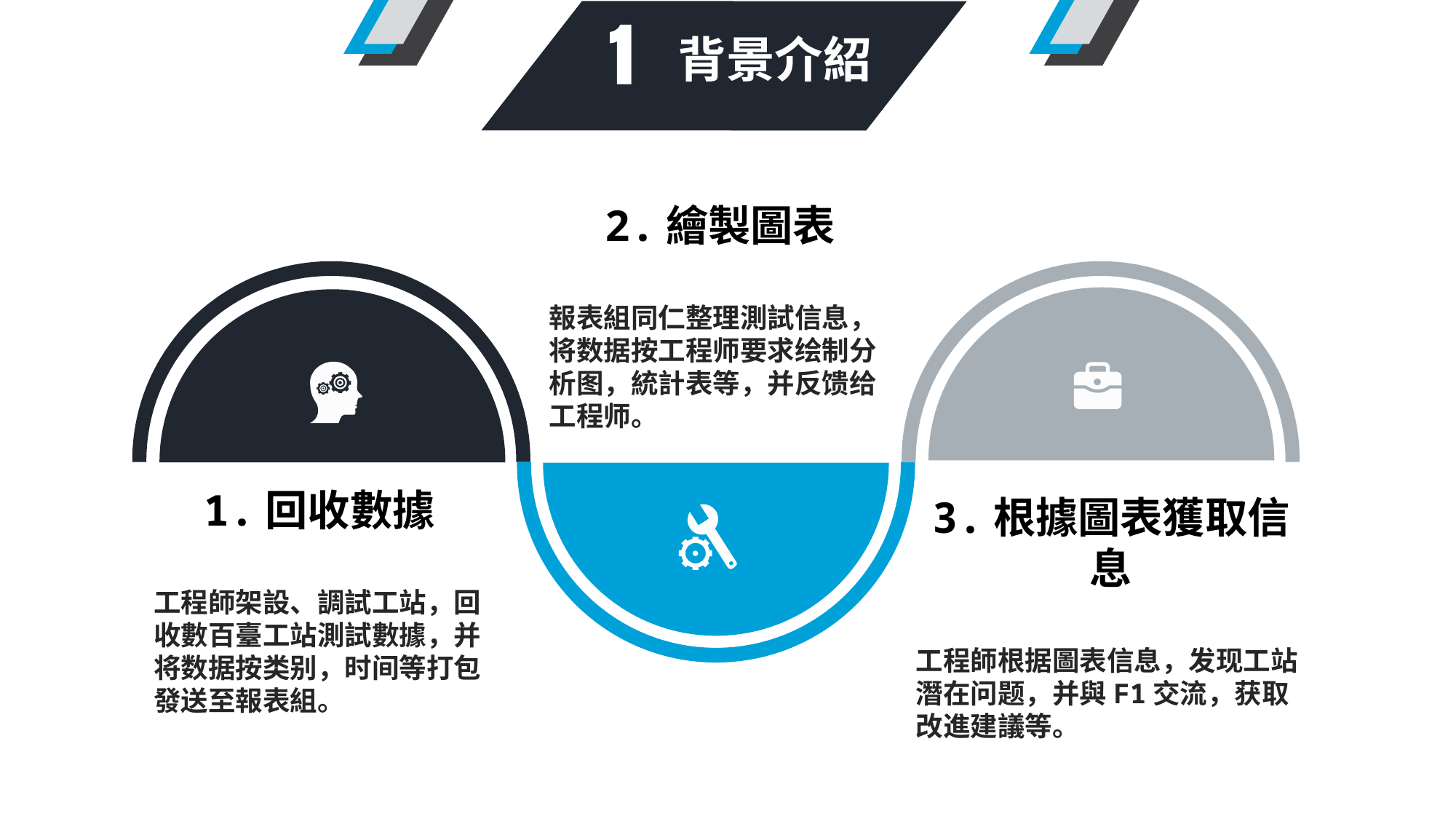

1
  背景介紹
2.繪製圖表

報表組同仁整理測試信息，将数据按工程师要求绘制分析图，統計表等，并反馈给工程师。

1.回收數據

工程師架設、調試工站，回收數百臺工站測試數據，并将数据按类别，时间等打包發送至報表組。
3.根據圖表獲取信息

工程師根据圖表信息，发现工站潛在问题，并與F1交流，获取改進建議等。